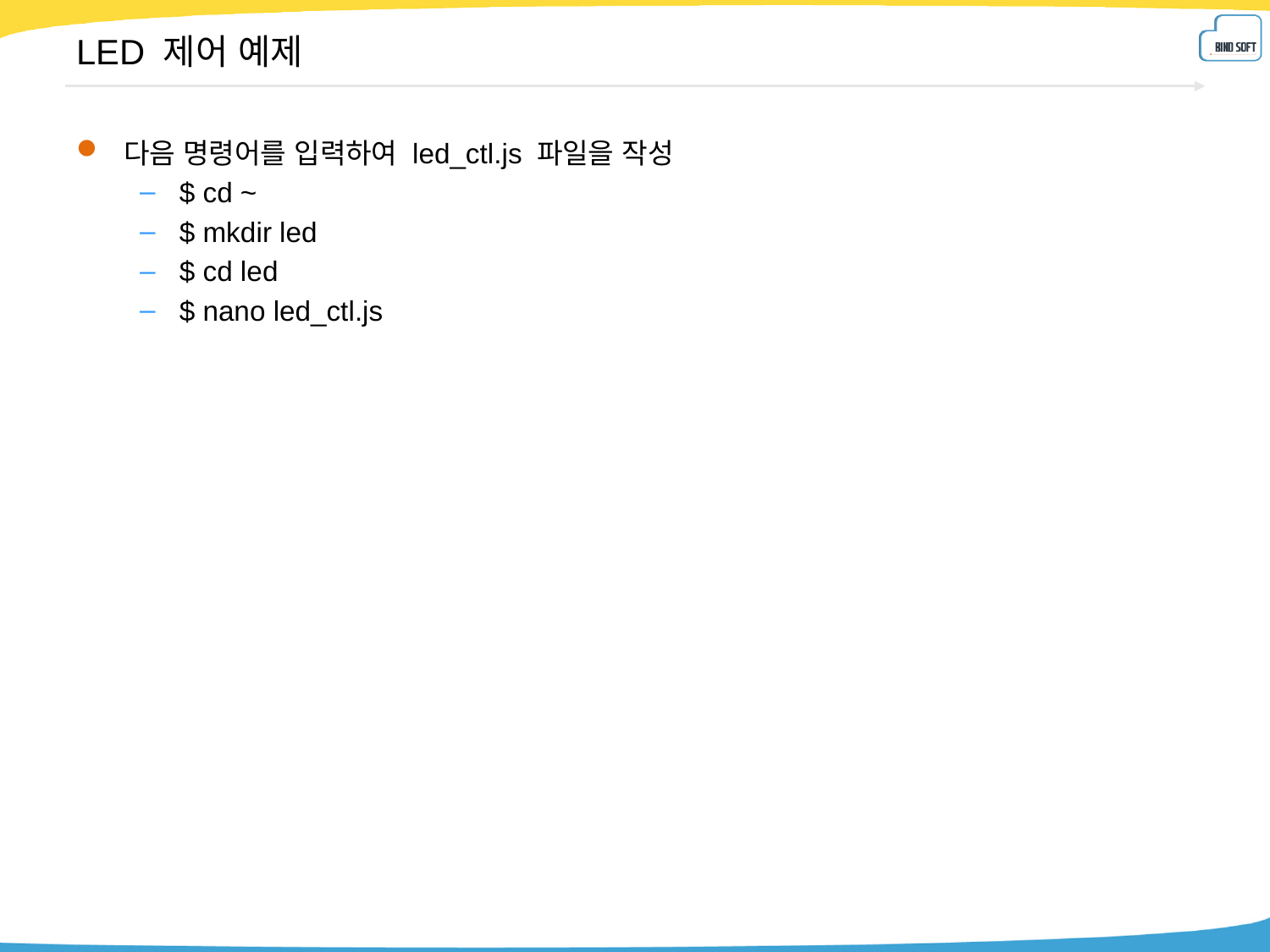

# LED 제어 예제
다음 명령어를 입력하여 led_ctl.js 파일을 작성
$ cd ~
$ mkdir led
$ cd led
$ nano led_ctl.js